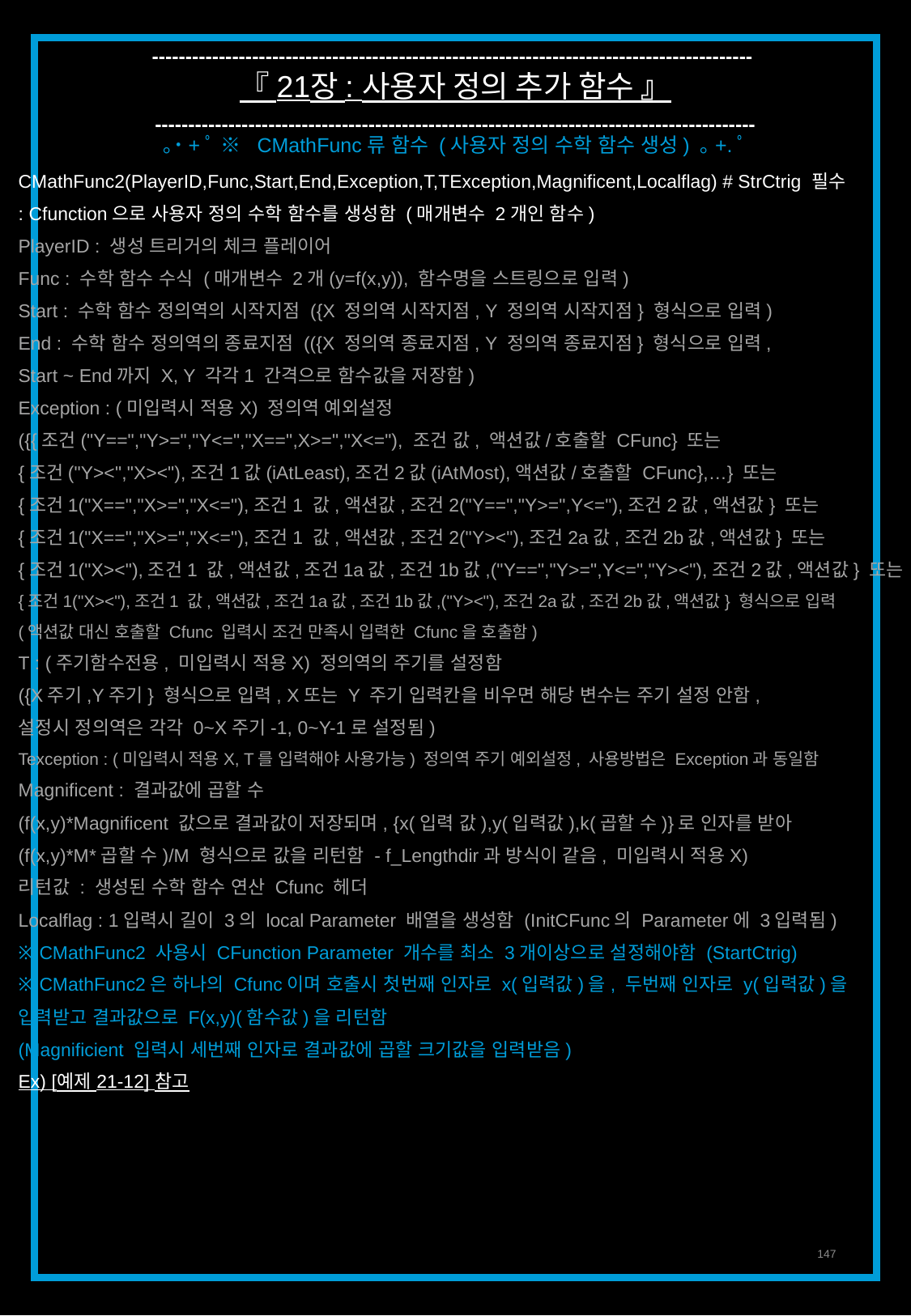

------------------------------------------------------------------------------------------
『 21장 : 사용자 정의 추가 함수 』
------------------------------------------------------------------------------------------

｡˙+ﾟ ※  CMathFunc류 함수 (사용자 정의 수학 함수 생성) ｡+.ﾟ
CMathFunc2(PlayerID,Func,Start,End,Exception,T,TException,Magnificent,Localflag) # StrCtrig 필수
: Cfunction으로 사용자 정의 수학 함수를 생성함 (매개변수 2개인 함수)
PlayerID : 생성 트리거의 체크 플레이어
Func : 수학 함수 수식 (매개변수 2개(y=f(x,y)), 함수명을 스트링으로 입력)
Start : 수학 함수 정의역의 시작지점 ({X 정의역 시작지점, Y 정의역 시작지점} 형식으로 입력)
End : 수학 함수 정의역의 종료지점 (({X 정의역 종료지점, Y 정의역 종료지점} 형식으로 입력,
Start ~ End까지 X, Y 각각1 간격으로 함수값을 저장함)
Exception : (미입력시 적용X) 정의역 예외설정
({{조건("Y==","Y>=","Y<=","X==",X>=","X<="), 조건 값, 액션값/호출할 CFunc} 또는
{조건("Y><","X><"),조건1값(iAtLeast),조건2값(iAtMost),액션값/호출할 CFunc},…} 또는
{조건1("X==","X>=","X<="),조건1 값,액션값,조건2("Y==","Y>=",Y<="),조건2값,액션값} 또는
{조건1("X==","X>=","X<="),조건1 값,액션값,조건2("Y><"),조건2a값,조건2b값,액션값} 또는
{조건1("X><"),조건1 값,액션값,조건1a값,조건1b값,("Y==","Y>=",Y<=","Y><"),조건2값,액션값} 또는
{조건1("X><"),조건1 값,액션값,조건1a값,조건1b값,("Y><"),조건2a값,조건2b값,액션값} 형식으로 입력
(액션값 대신 호출할 Cfunc 입력시 조건 만족시 입력한 Cfunc을 호출함)
T : (주기함수전용, 미입력시 적용X) 정의역의 주기를 설정함
({X주기,Y주기} 형식으로 입력, X또는 Y 주기 입력칸을 비우면 해당 변수는 주기 설정 안함,
설정시 정의역은 각각 0~X주기-1, 0~Y-1로 설정됨)
Texception : (미입력시 적용X, T를 입력해야 사용가능) 정의역 주기 예외설정, 사용방법은 Exception과 동일함
Magnificent : 결과값에 곱할 수
(f(x,y)*Magnificent 값으로 결과값이 저장되며, {x(입력 값),y(입력값),k(곱할 수)}로 인자를 받아
(f(x,y)*M*곱할 수)/M 형식으로 값을 리턴함 - f_Lengthdir과 방식이 같음, 미입력시 적용X)
리턴값 : 생성된 수학 함수 연산 Cfunc 헤더
Localflag : 1입력시 길이 3의 local Parameter 배열을 생성함 (InitCFunc의 Parameter에 3입력됨)
※ CMathFunc2 사용시 CFunction Parameter 개수를 최소 3개이상으로 설정해야함 (StartCtrig)
※ CMathFunc2은 하나의 Cfunc이며 호출시 첫번째 인자로 x(입력값)을, 두번째 인자로 y(입력값)을
입력받고 결과값으로 F(x,y)(함수값)을 리턴함
(Magnificient 입력시 세번째 인자로 결과값에 곱할 크기값을 입력받음)
Ex) [예제 21-12] 참고
147